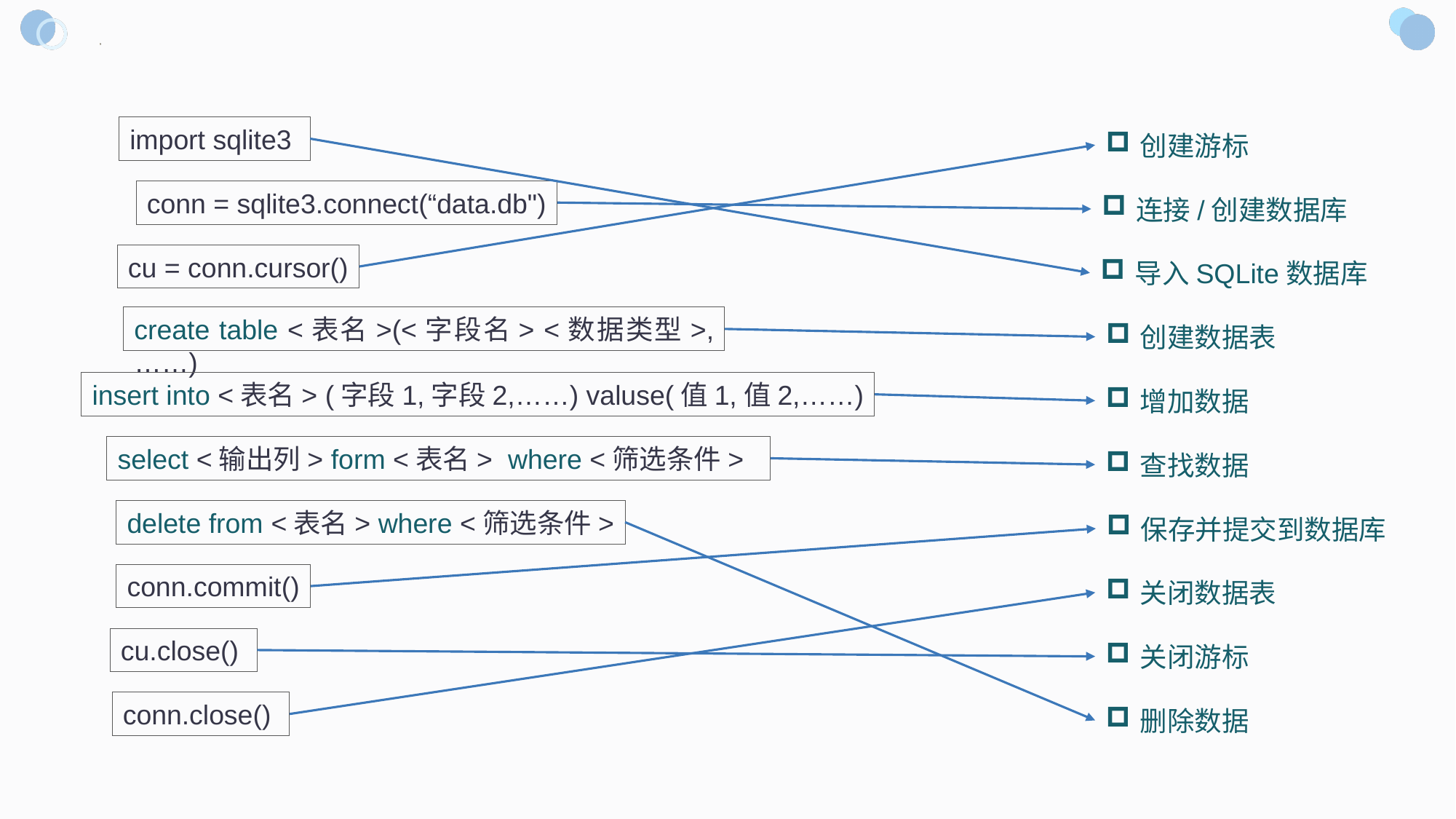

import sqlite3
创建游标
conn = sqlite3.connect(“data.db")
连接/创建数据库
cu = conn.cursor()
导入SQLite数据库
create table <表名>(<字段名> <数据类型>,……)
创建数据表
insert into <表名> (字段1,字段2,……) valuse(值1,值2,……)
增加数据
select <输出列> form <表名>  where <筛选条件>
查找数据
delete from <表名> where <筛选条件>
保存并提交到数据库
conn.commit()
关闭数据表
cu.close()
关闭游标
conn.close()
删除数据